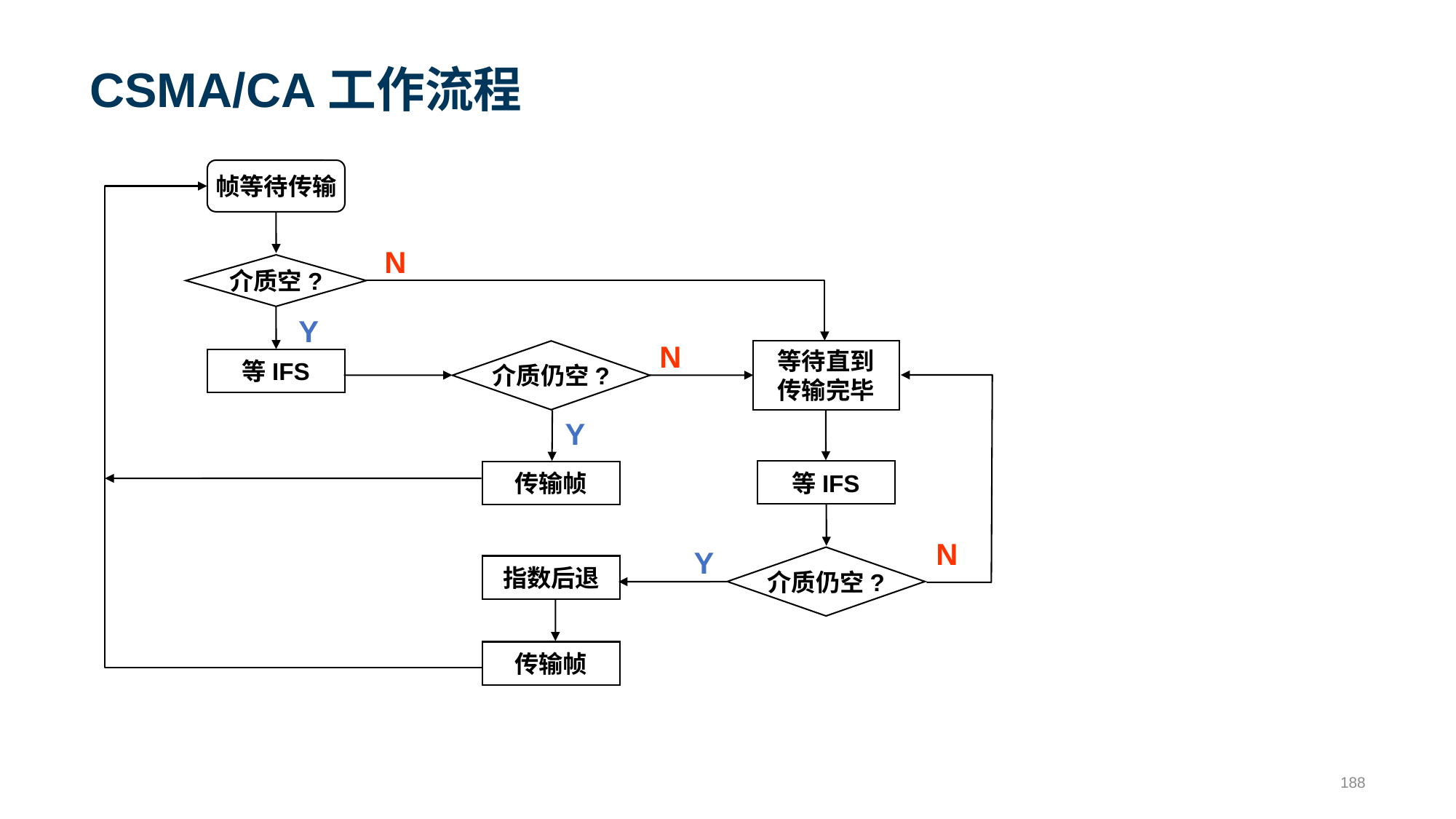

# CSMA/CA工作流程
帧等待传输

N
介质空?

Y
N
介质仍空?
等待直到
传输完毕
等IFS

Y

等IFS
传输帧

N
Y
介质仍空?
指数后退

传输帧
188